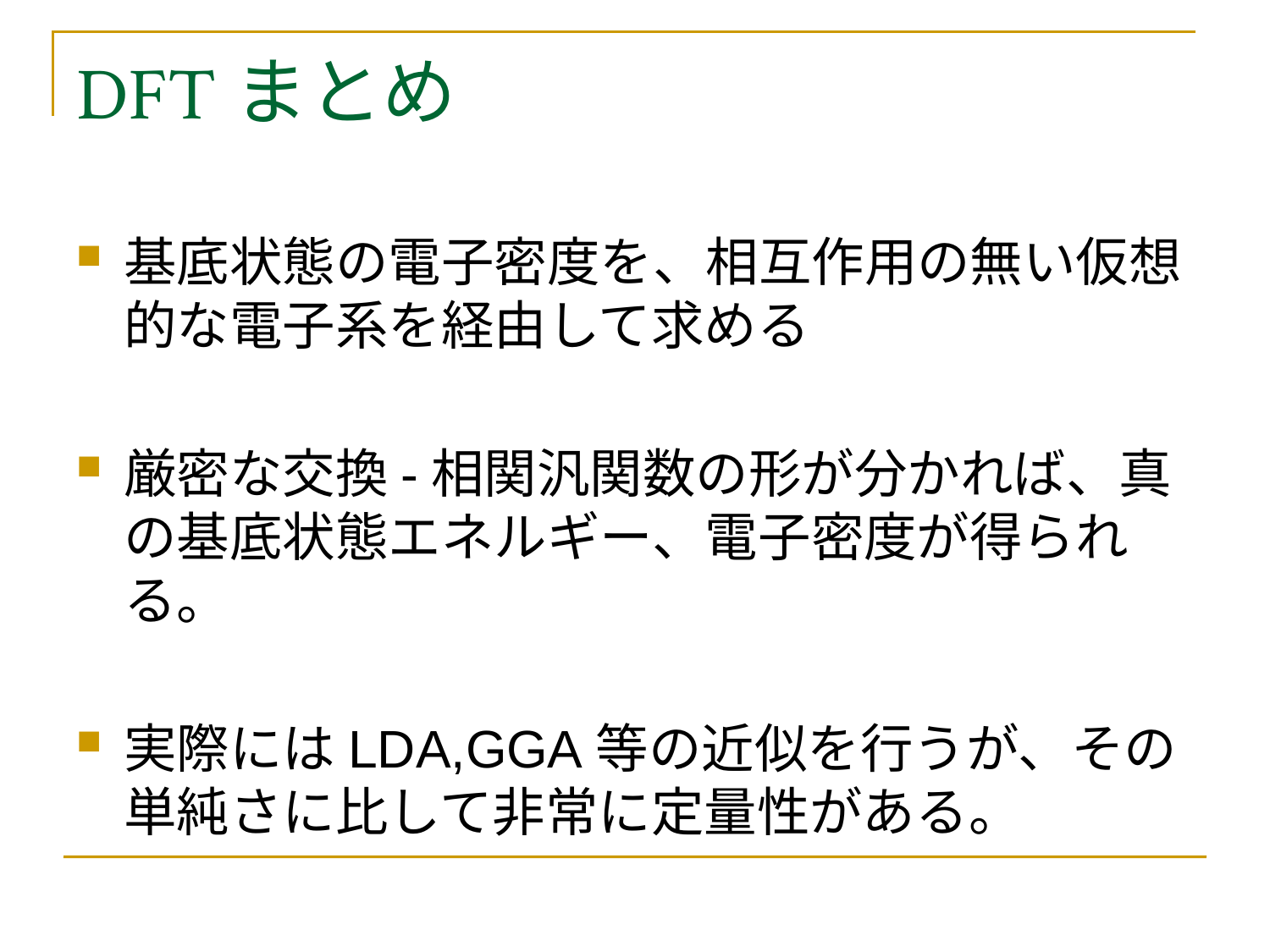

# DFTまとめ
基底状態の電子密度を、相互作用の無い仮想的な電子系を経由して求める

厳密な交換-相関汎関数の形が分かれば、真の基底状態エネルギー、電子密度が得られる。

実際にはLDA,GGA等の近似を行うが、その単純さに比して非常に定量性がある。